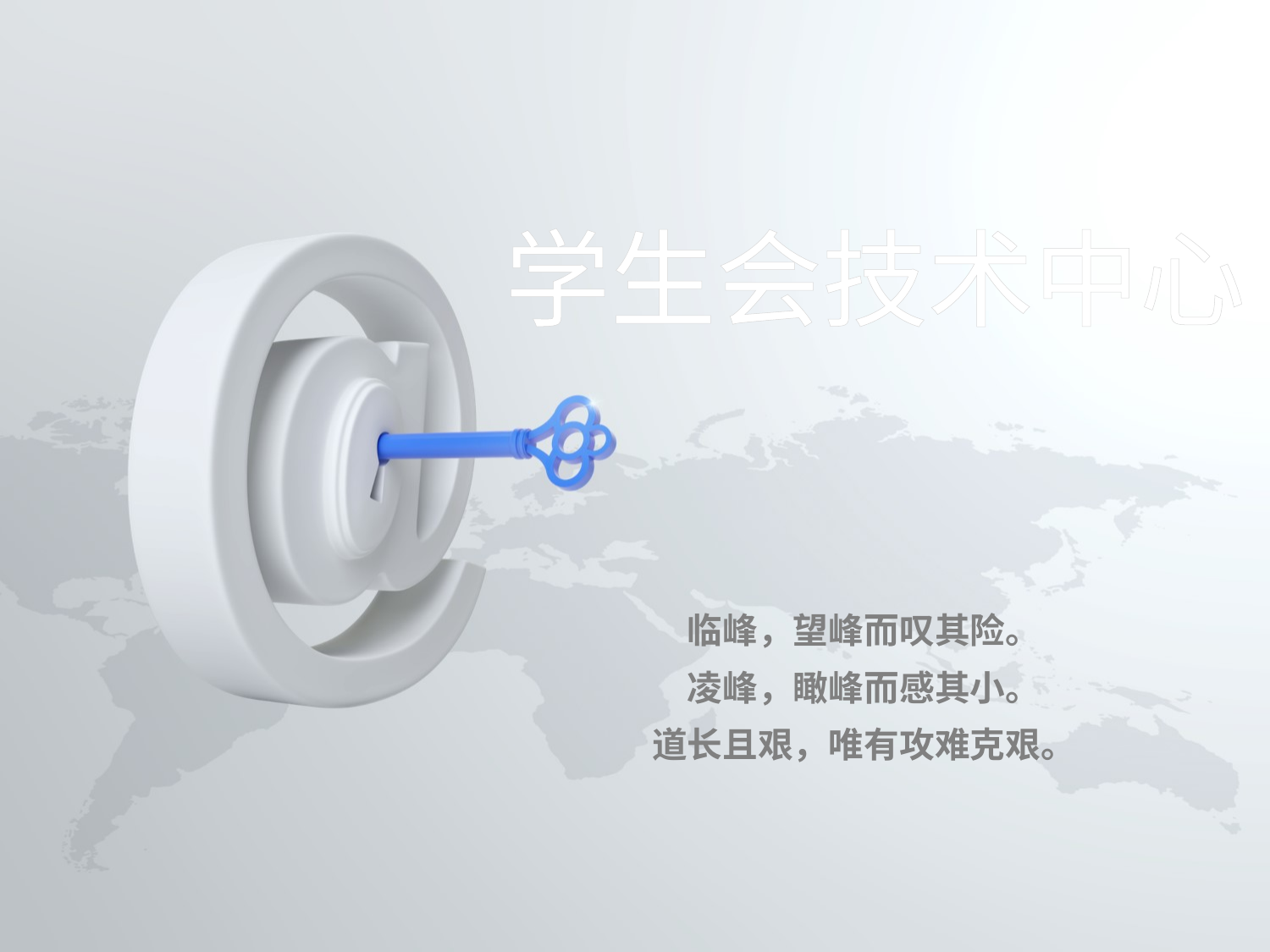

学生会技术中心
临峰，望峰而叹其险。
凌峰，瞰峰而感其小。
道长且艰，唯有攻难克艰。